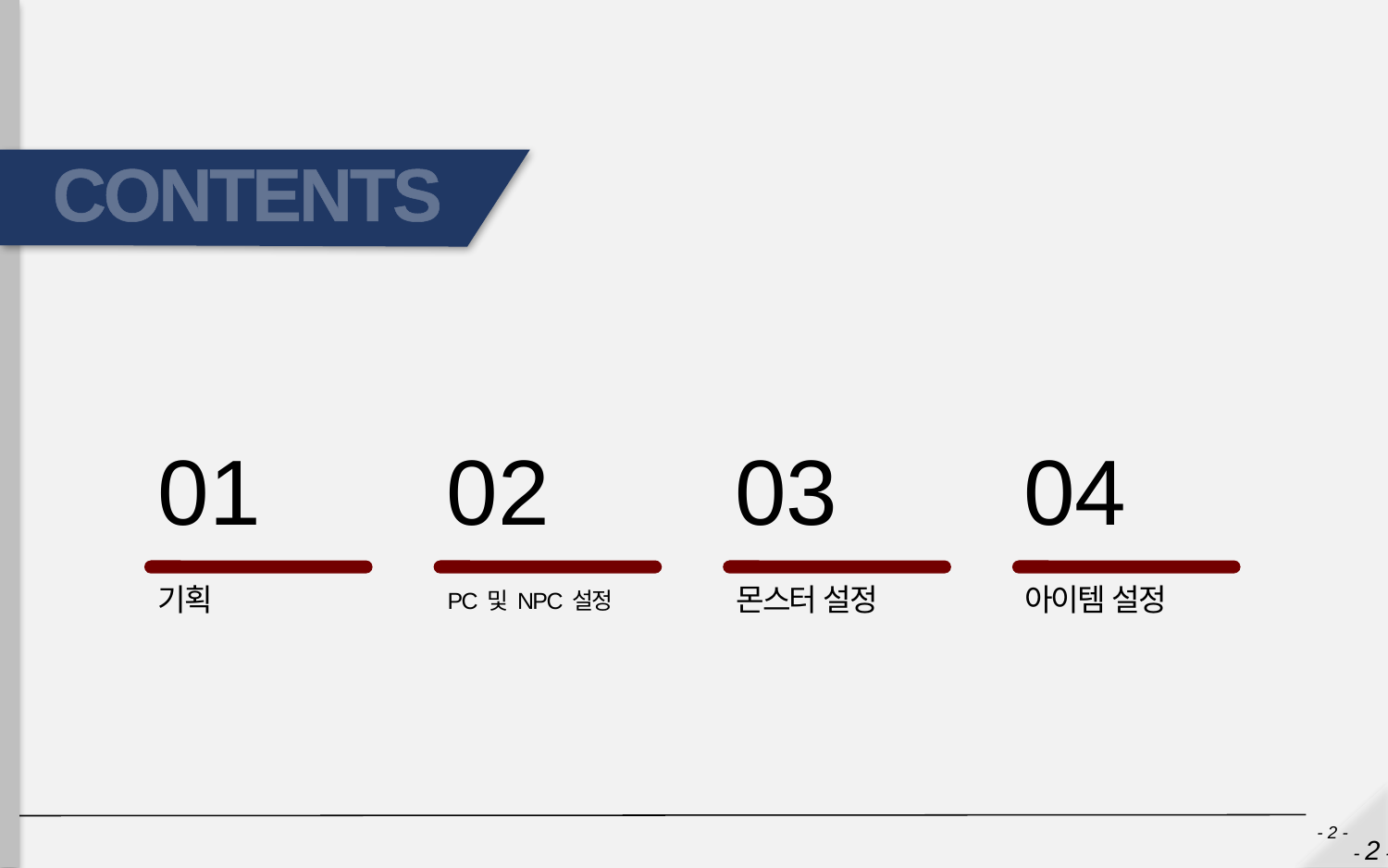

02
01
03
04
기획
PC 및 NPC 설정
몬스터 설정
아이템 설정